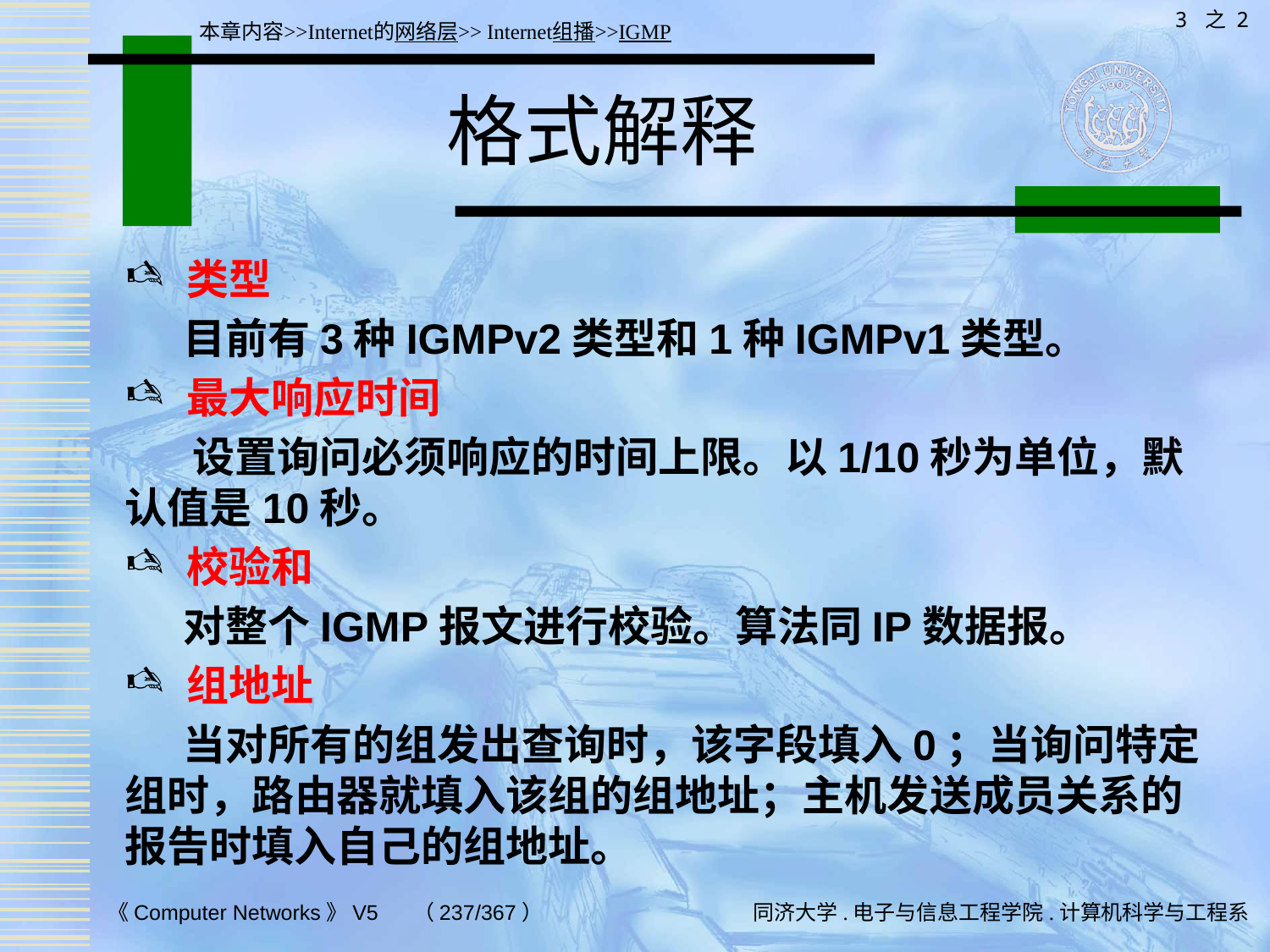

3 之 2
本章内容>>Internet的网络层>> Internet组播>>IGMP
# 格式解释
类型
     目前有3种IGMPv2类型和1种IGMPv1类型。
最大响应时间
      设置询问必须响应的时间上限。以1/10秒为单位，默认值是10秒。
校验和
     对整个IGMP报文进行校验。算法同IP数据报。
组地址
     当对所有的组发出查询时，该字段填入0；当询问特定组时，路由器就填入该组的组地址；主机发送成员关系的报告时填入自己的组地址。